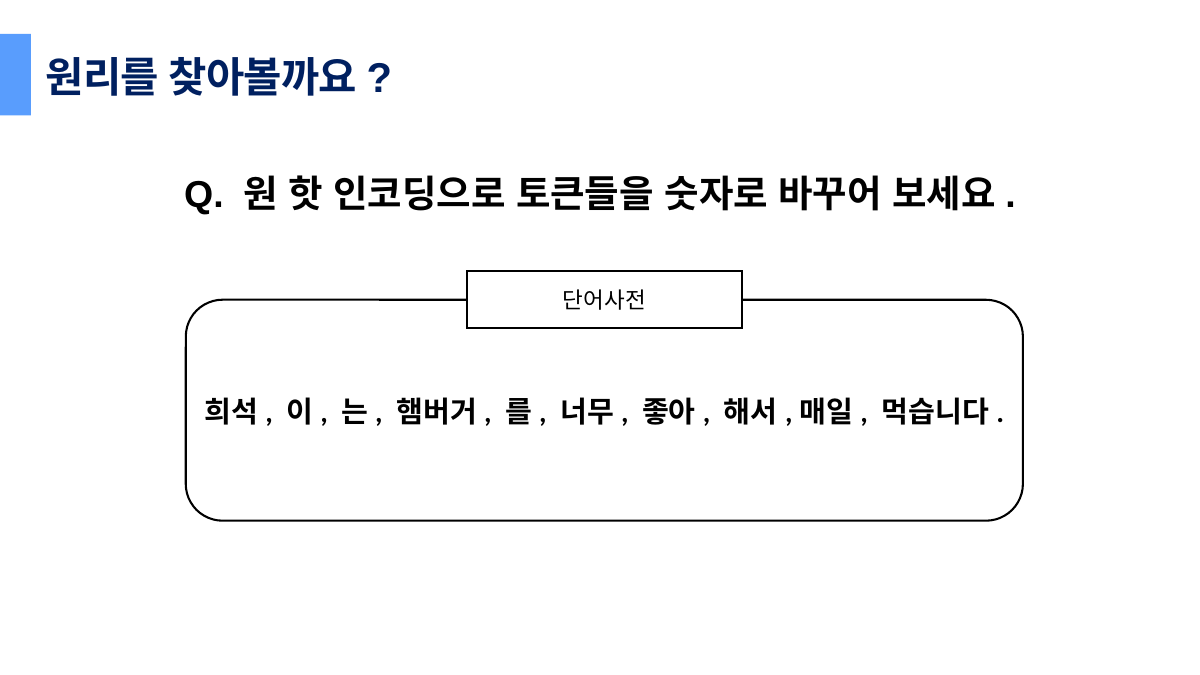

원리를 찾아볼까요?
Q. 원 핫 인코딩으로 토큰들을 숫자로 바꾸어 보세요.
단어사전

희석, 이, 는, 햄버거, 를, 너무, 좋아, 해서,매일, 먹습니다.